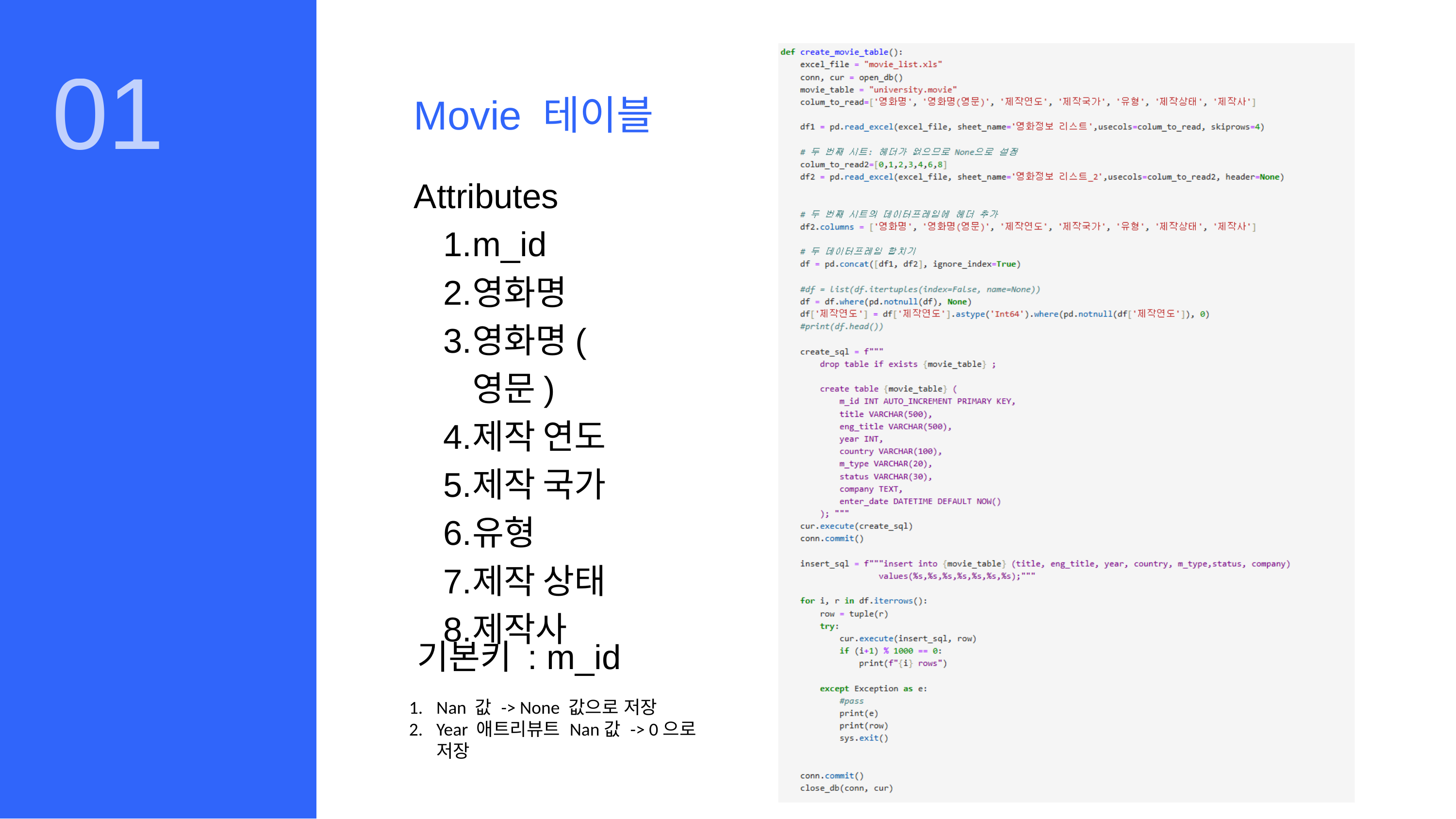

01

Movie 테이블
Attributes
m_id
영화명
영화명(영문)
제작 연도
제작 국가
유형
제작 상태
제작사
기본키 : m_id
Nan 값 -> None 값으로 저장
Year 애트리뷰트 Nan값 -> 0으로 저장